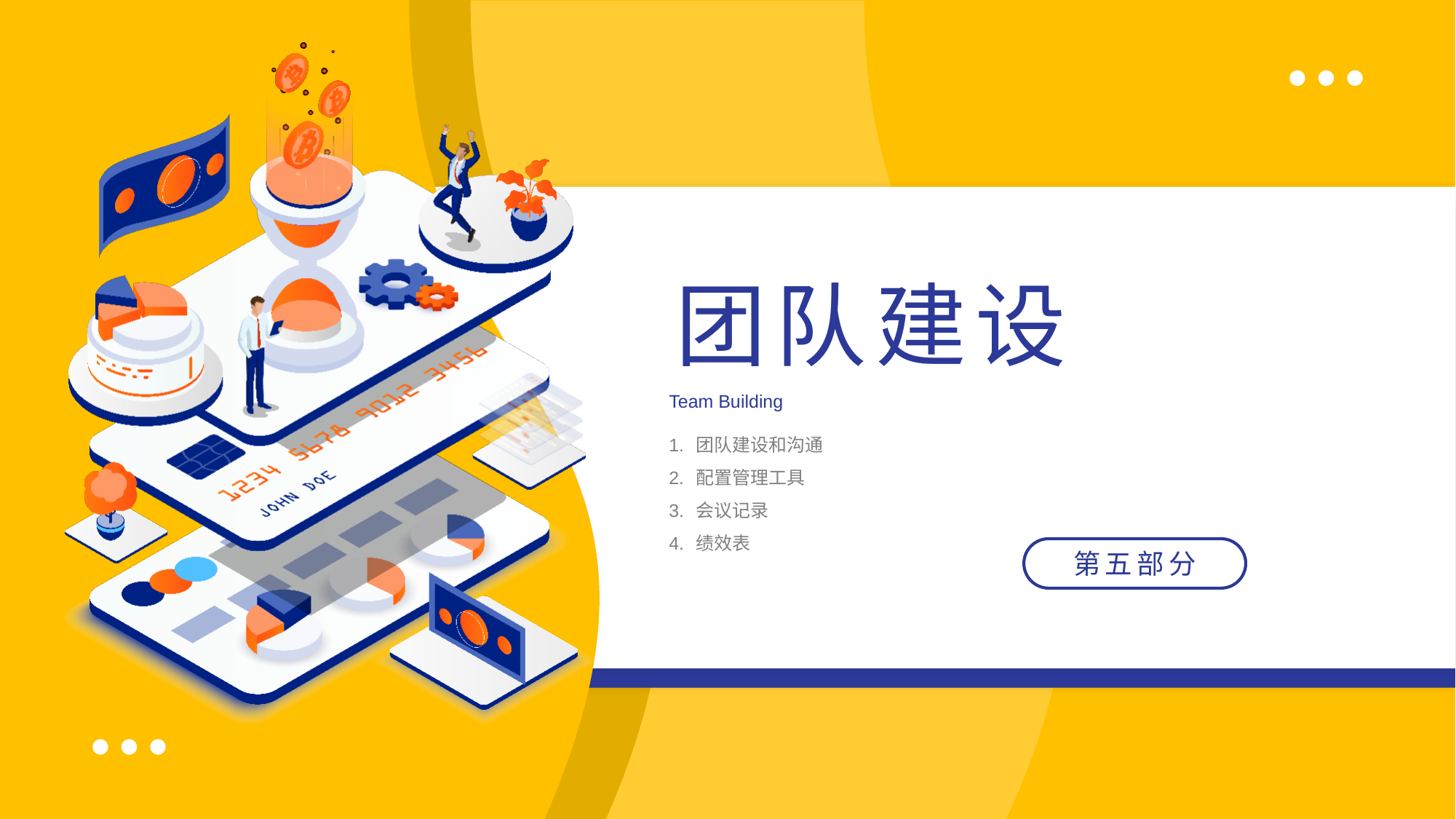

团队建设
Team Building
团队建设和沟通
配置管理工具
会议记录
绩效表
第五部分